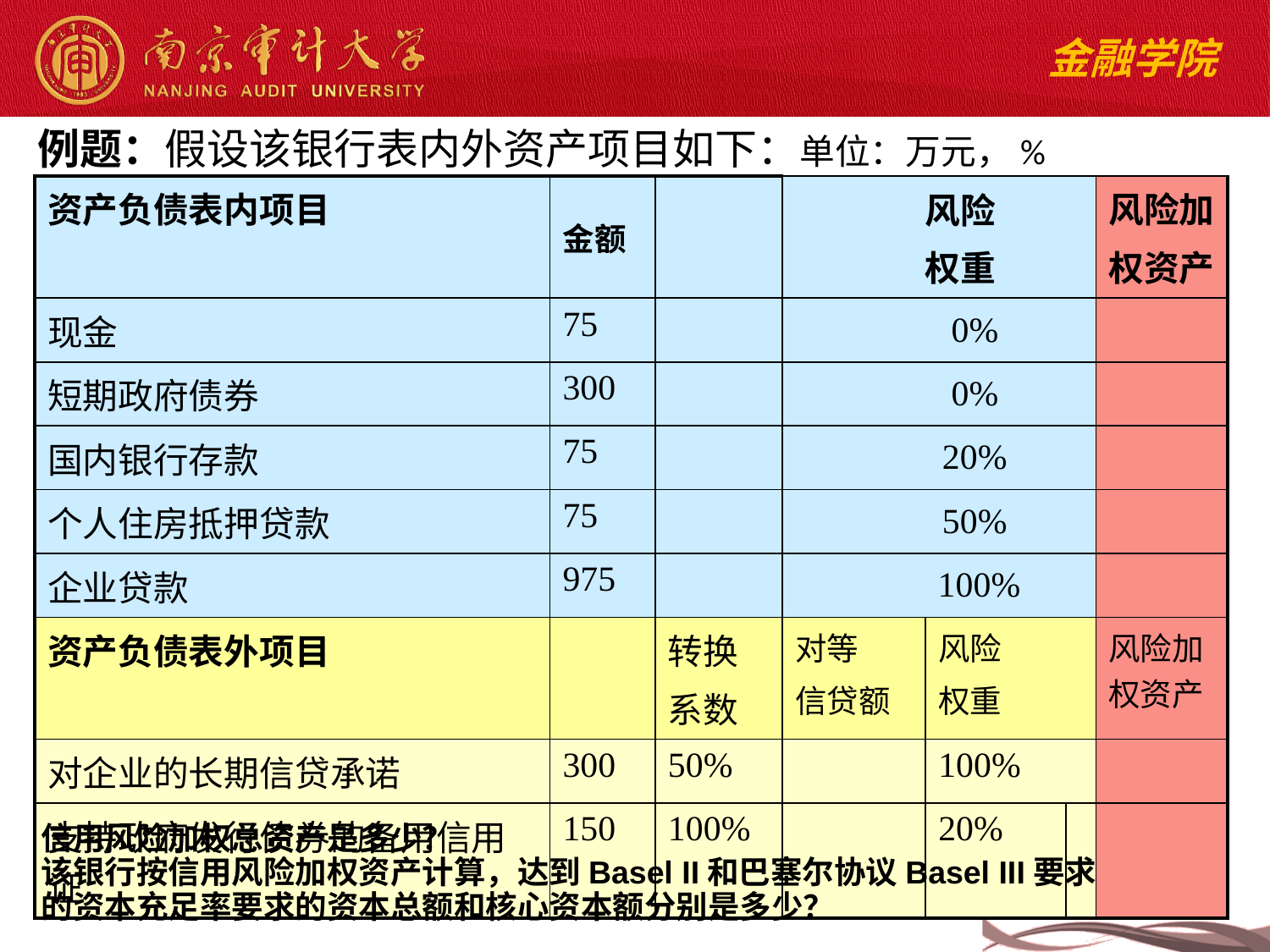

例题：假设该银行表内外资产项目如下：单位：万元，%
| 资产负债表内项目 | 金额 |  | 风险 权重 |  |  | 风险加 权资产 |
| --- | --- | --- | --- | --- | --- | --- |
| 现金 | 75 |  | 0% |  |  |  |
| 短期政府债券 | 300 |  | 0% |  |  |  |
| 国内银行存款 | 75 |  | 20% |  |  |  |
| 个人住房抵押贷款 | 75 |  | 50% |  |  |  |
| 企业贷款 | 975 |  | 100% |  |  |  |
| 资产负债表外项目 |  | 转换 系数 | 对等 信贷额 | 风险 权重 |  | 风险加权资产 |
| 对企业的长期信贷承诺 | 300 | 50% |  | 100% |  |  |
| 支持政府发行债券的备用信用证 | 150 | 100% |  | 20% |  |  |
信用风险加权总资产是多少？
该银行按信用风险加权资产计算，达到Basel II和巴塞尔协议Basel III要求的资本充足率要求的资本总额和核心资本额分别是多少？
48